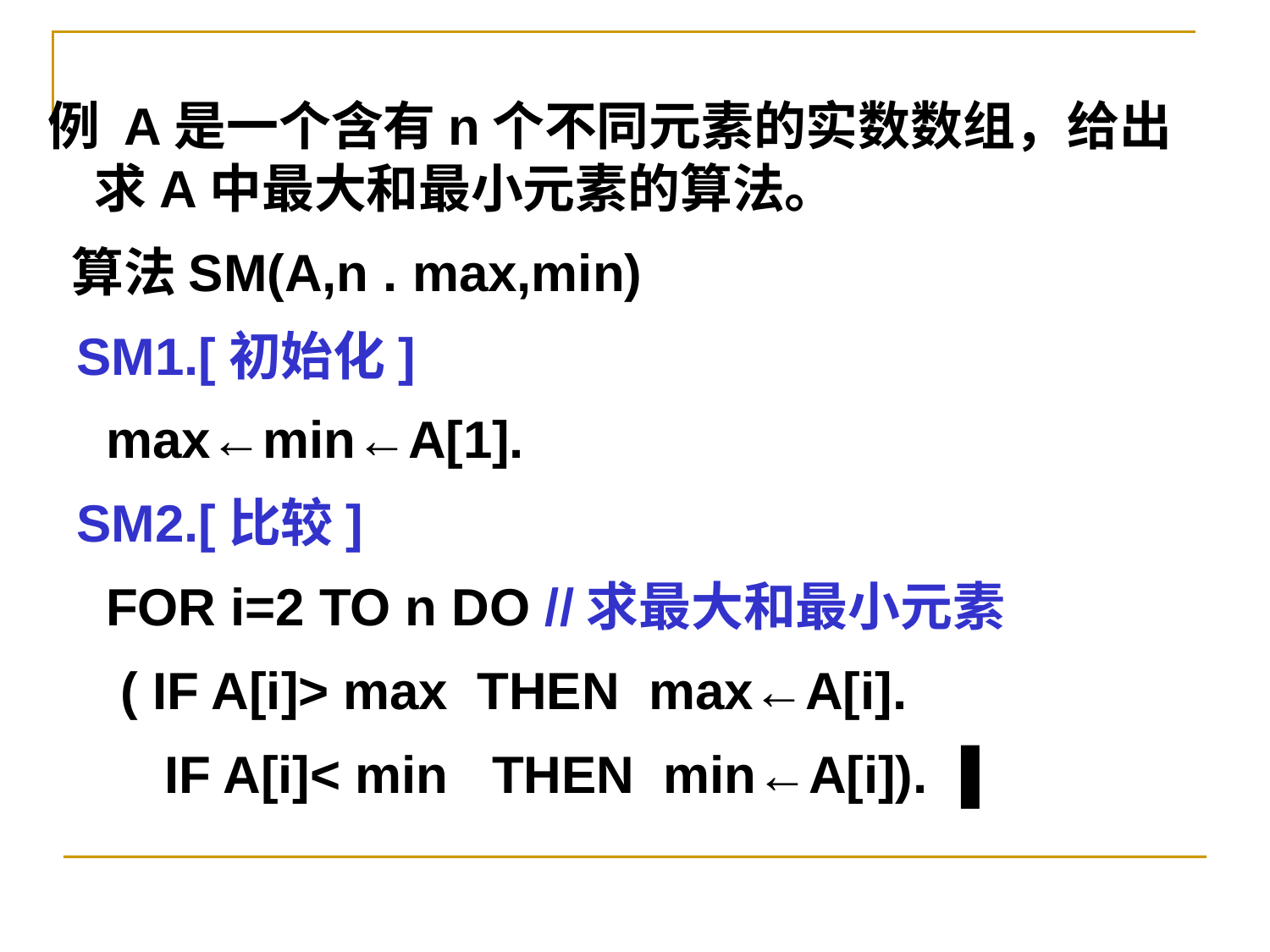

例 A是一个含有n个不同元素的实数数组，给出求A中最大和最小元素的算法。
 算法SM(A,n . max,min)
  SM1.[初始化]
    max←min←A[1].
  SM2.[比较]
    FOR i=2 TO n DO //求最大和最小元素
     ( IF A[i]> max  THEN  max←A[i].
        IF A[i]< min   THEN  min←A[i]). ▐